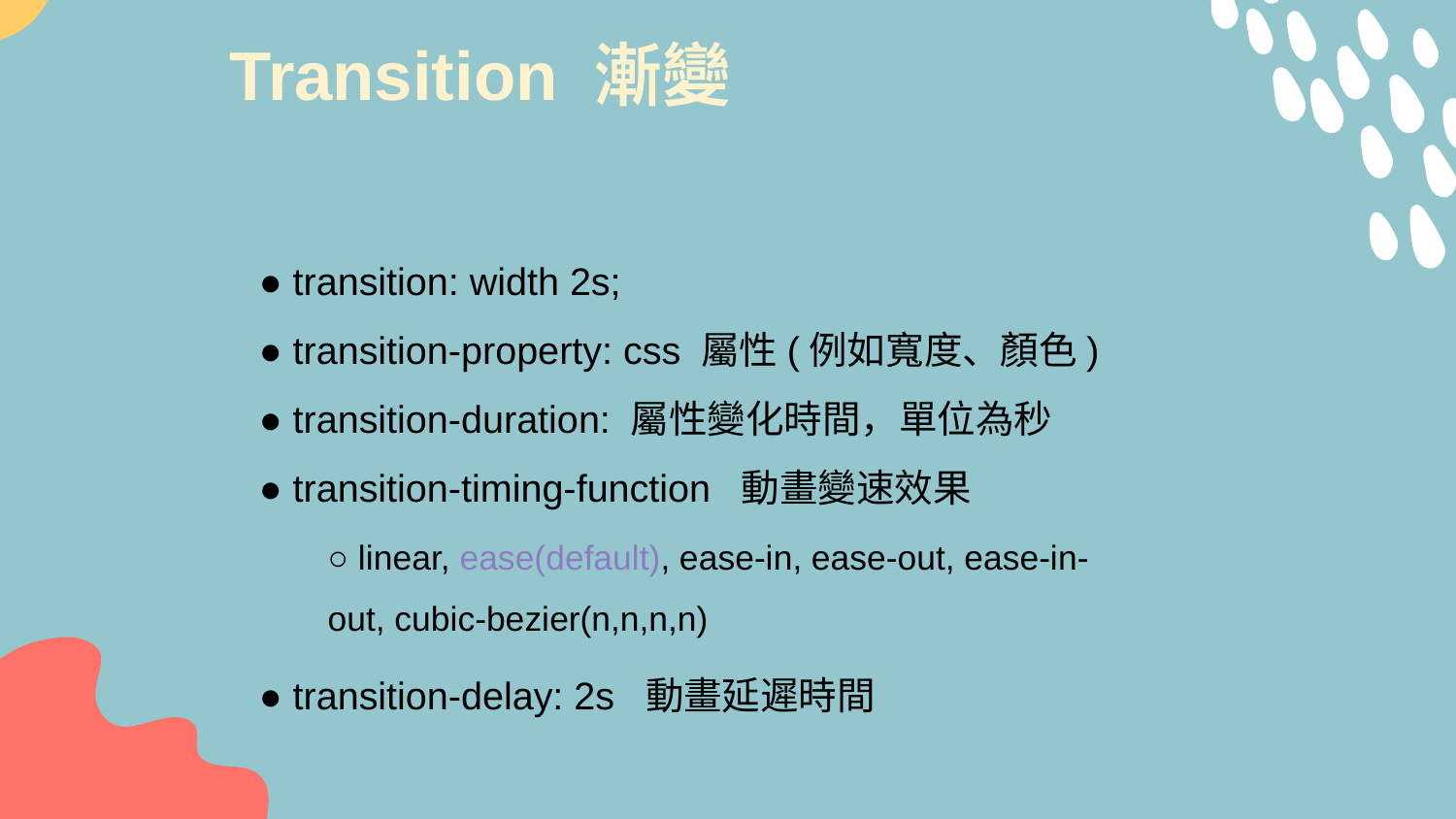

# Transition 漸變

● transition: width 2s;
● transition-property: css 屬性(例如寬度、顏色)
● transition-duration: 屬性變化時間，單位為秒
● transition-timing-function  動畫變速效果
● transition-delay: 2s  動畫延遲時間
○ linear, ease(default), ease-in, ease-out, ease-in-out, cubic-bezier(n,n,n,n)